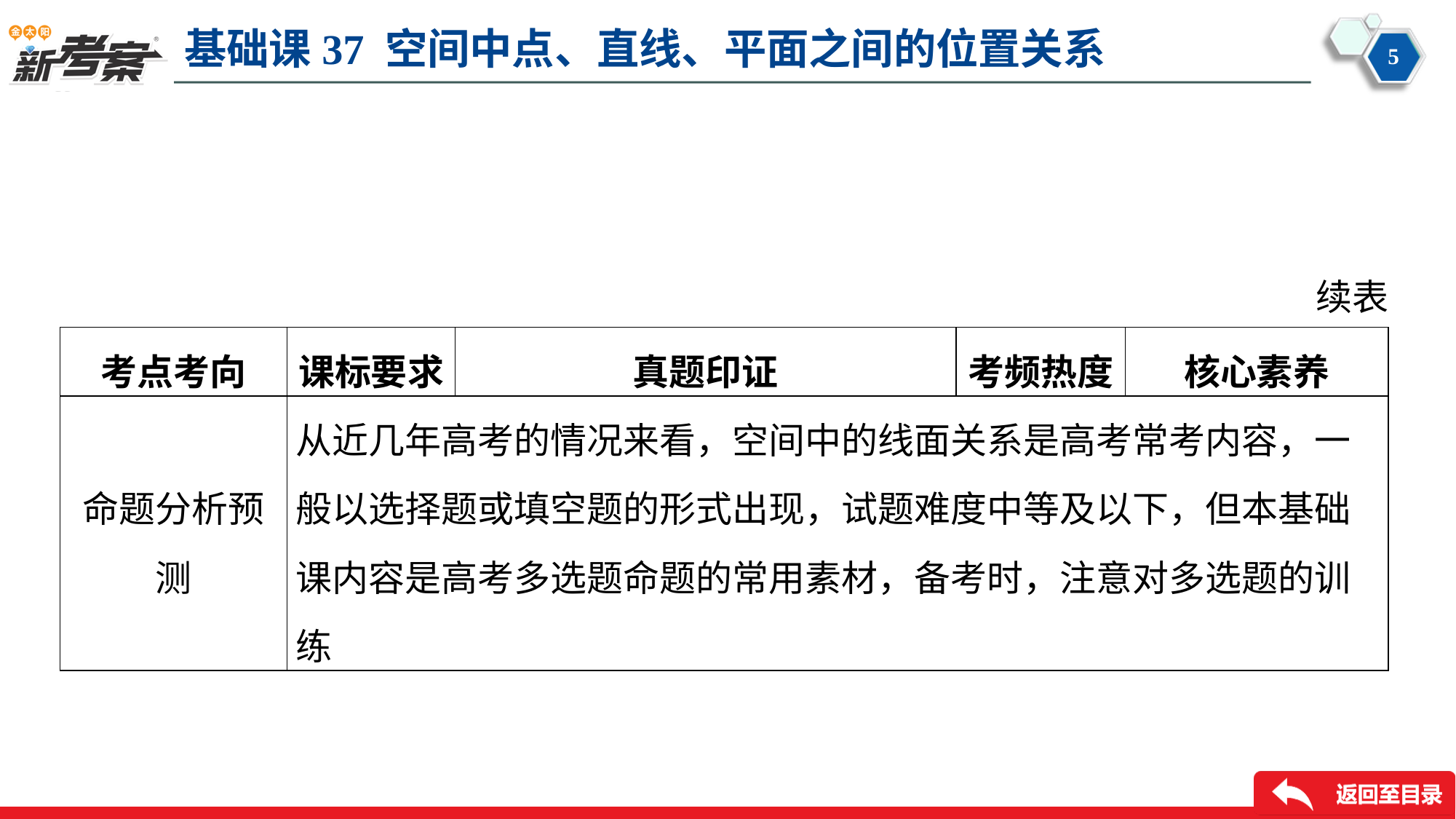

续表
| 考点考向 | 课标要求 | 真题印证 | 考频热度 | 核心素养 |
| --- | --- | --- | --- | --- |
| 命题分析预 测 | 从近几年高考的情况来看，空间中的线面关系是高考常考内容，一 般以选择题或填空题的形式出现，试题难度中等及以下，但本基础 课内容是高考多选题命题的常用素材，备考时，注意对多选题的训 练 |  |  |  |